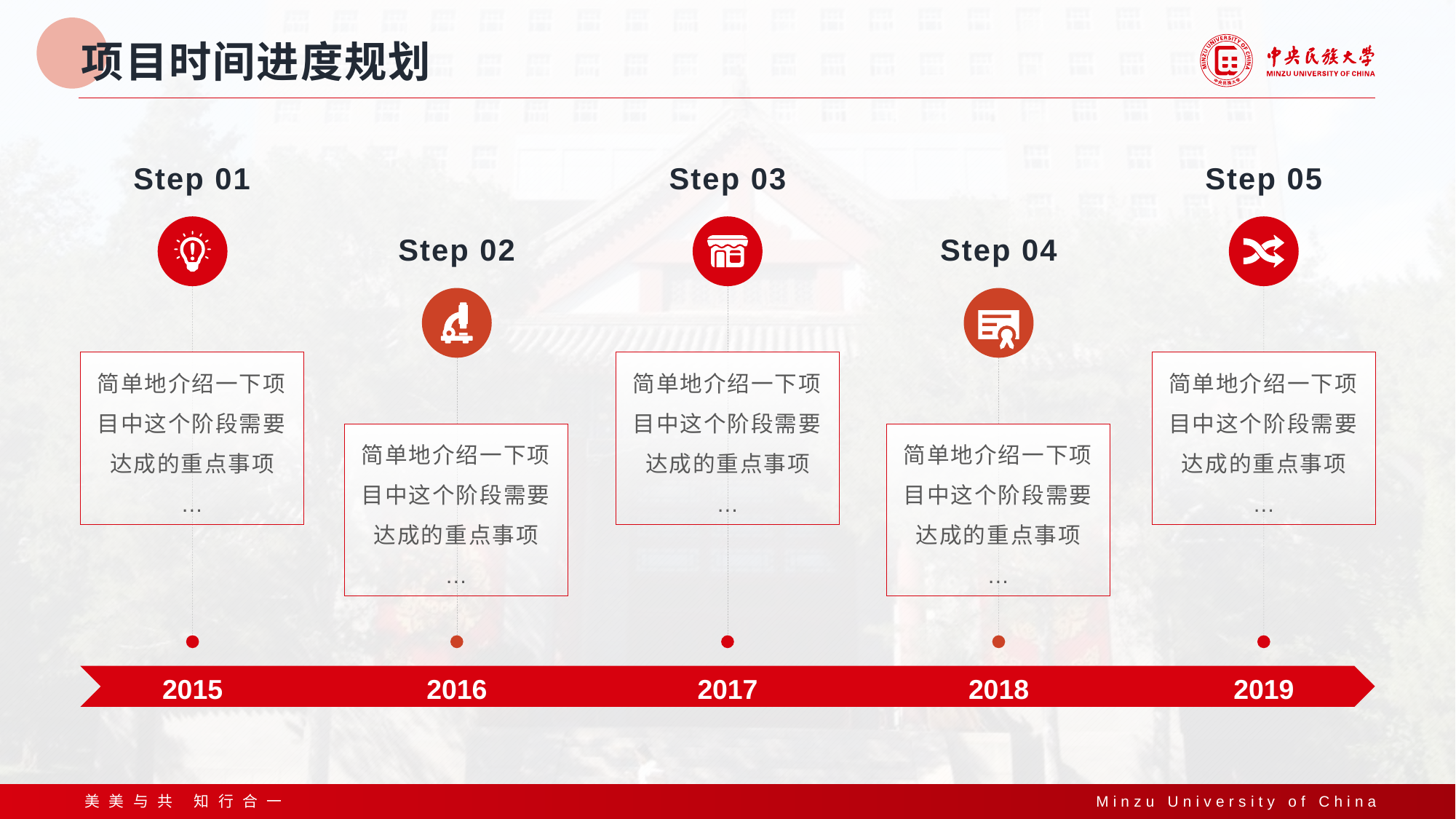

# 项目时间进度规划
Step 01
Step 03
Step 05

Step 02
Step 04

简单地介绍一下项目中这个阶段需要达成的重点事项
…
简单地介绍一下项目中这个阶段需要达成的重点事项
…
简单地介绍一下项目中这个阶段需要达成的重点事项
…
简单地介绍一下项目中这个阶段需要达成的重点事项
…
简单地介绍一下项目中这个阶段需要达成的重点事项
…

2015
2016
2017
2018
2019